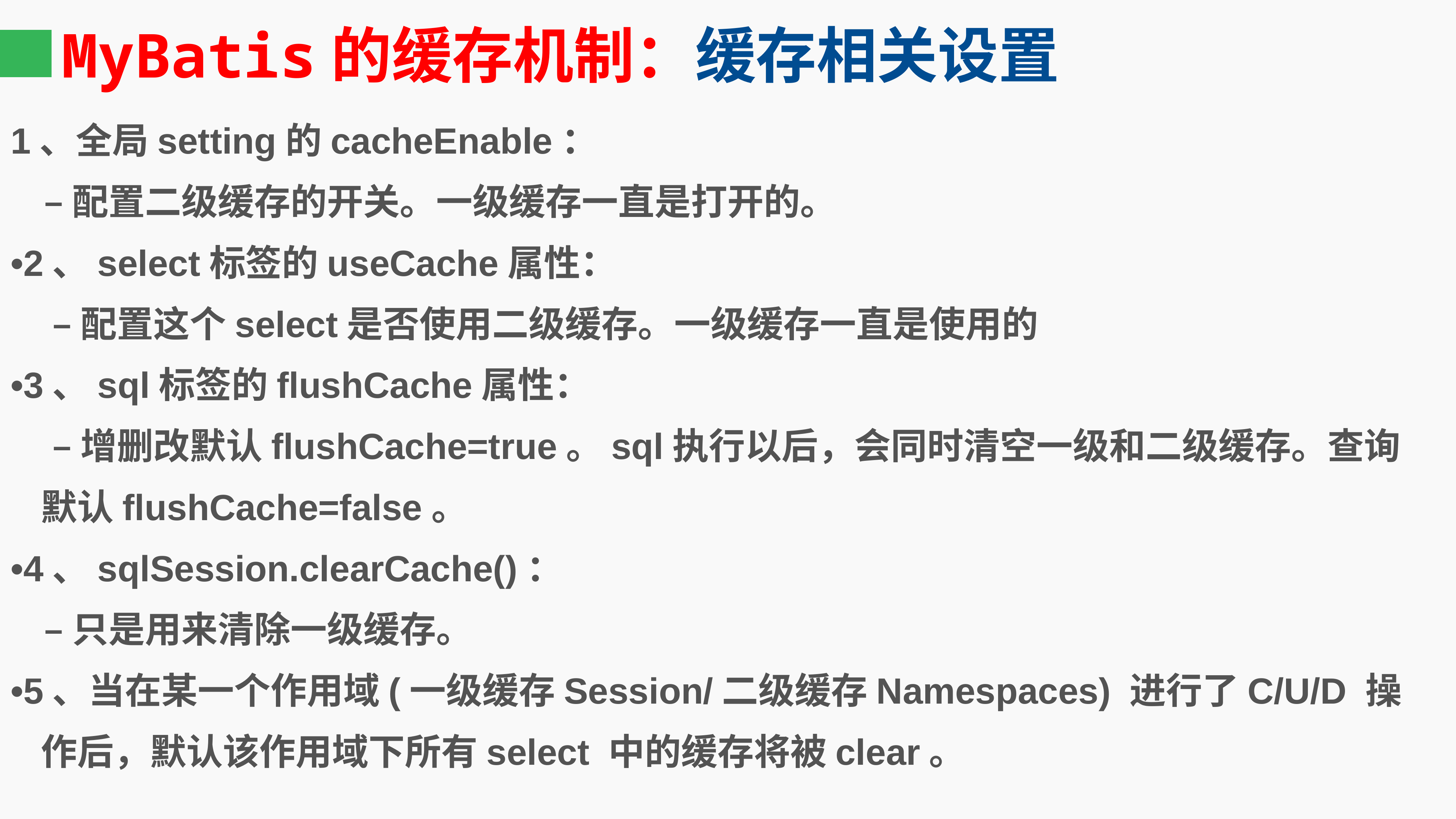

# MyBatis的缓存机制：缓存相关设置
1、全局setting的cacheEnable：
    –配置二级缓存的开关。一级缓存一直是打开的。
•2、select标签的useCache属性：
     –配置这个select是否使用二级缓存。一级缓存一直是使用的
•3、sql标签的flushCache属性：
     –增删改默认flushCache=true。sql执行以后，会同时清空一级和二级缓存。查询默认flushCache=false。
•4、sqlSession.clearCache()：
    –只是用来清除一级缓存。
•5、当在某一个作用域(一级缓存Session/二级缓存Namespaces) 进行了C/U/D 操作后，默认该作用域下所有select 中的缓存将被clear。